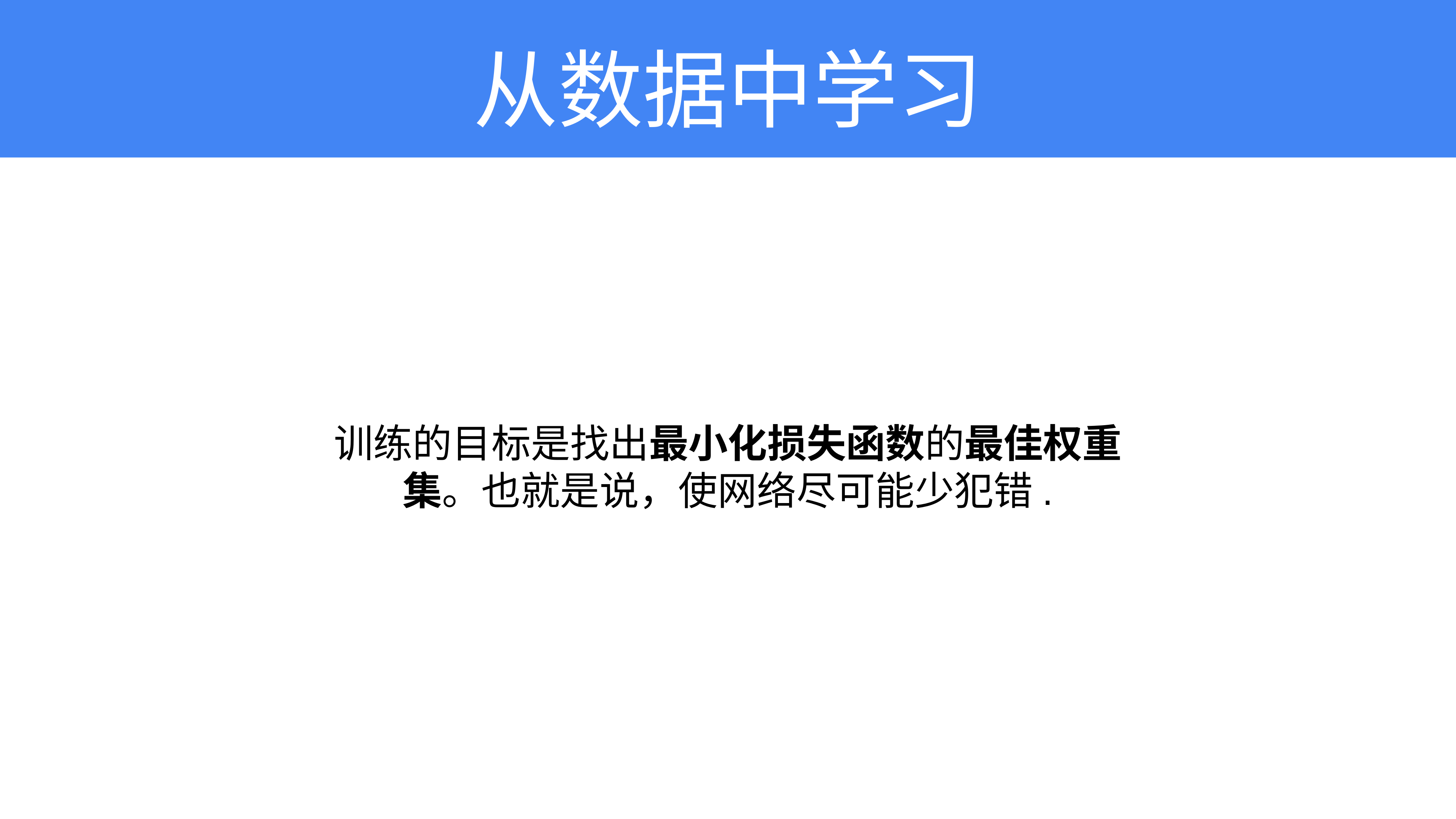

# 从数据中学习
训练的目标是找出最小化损失函数的最佳权重集。也就是说，使网络尽可能少犯错.